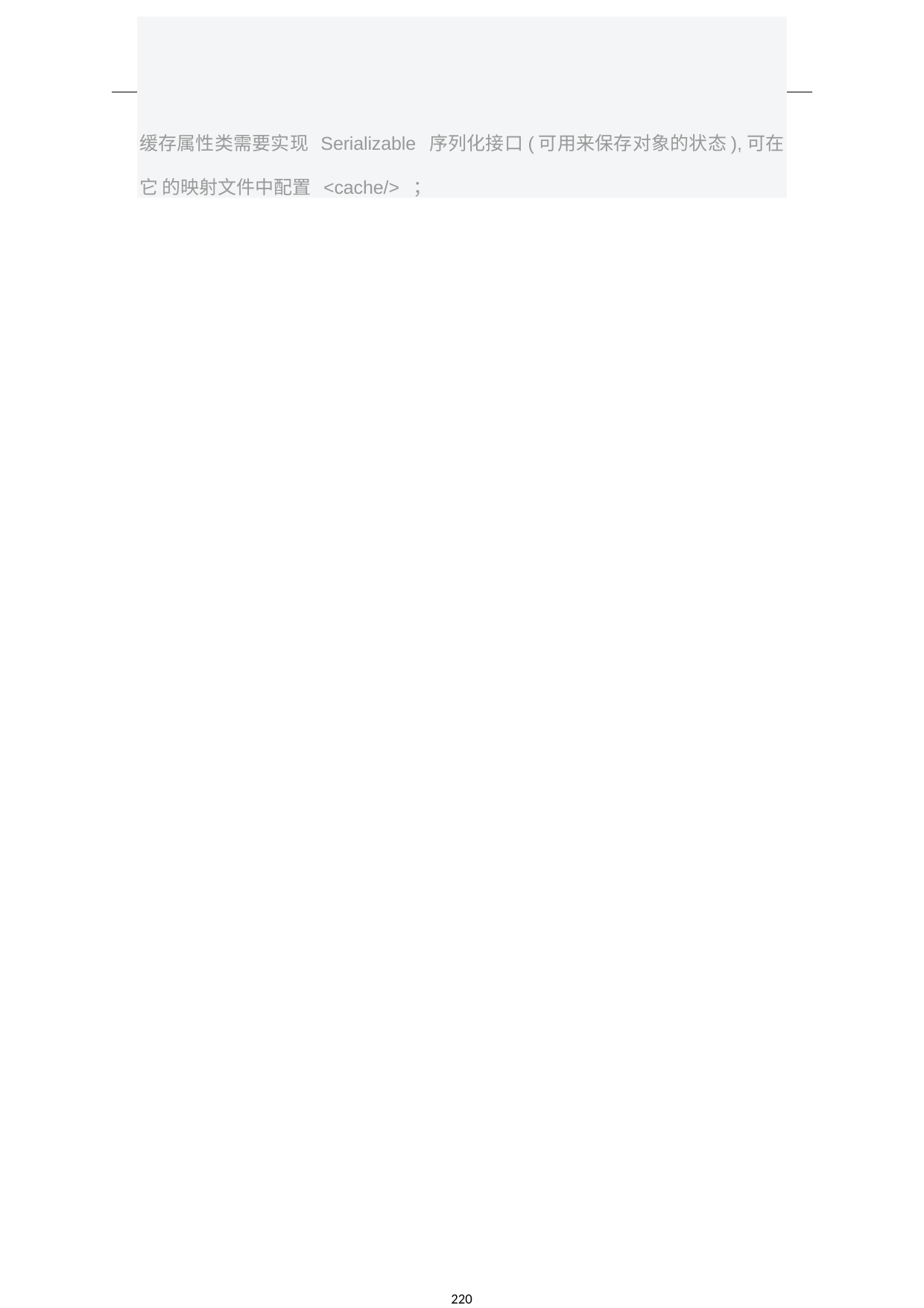

缓存属性类需要实现 Serializable 序列化接口(可用来保存对象的状态),可在它 的映射文件中配置 <cache/> ；

220